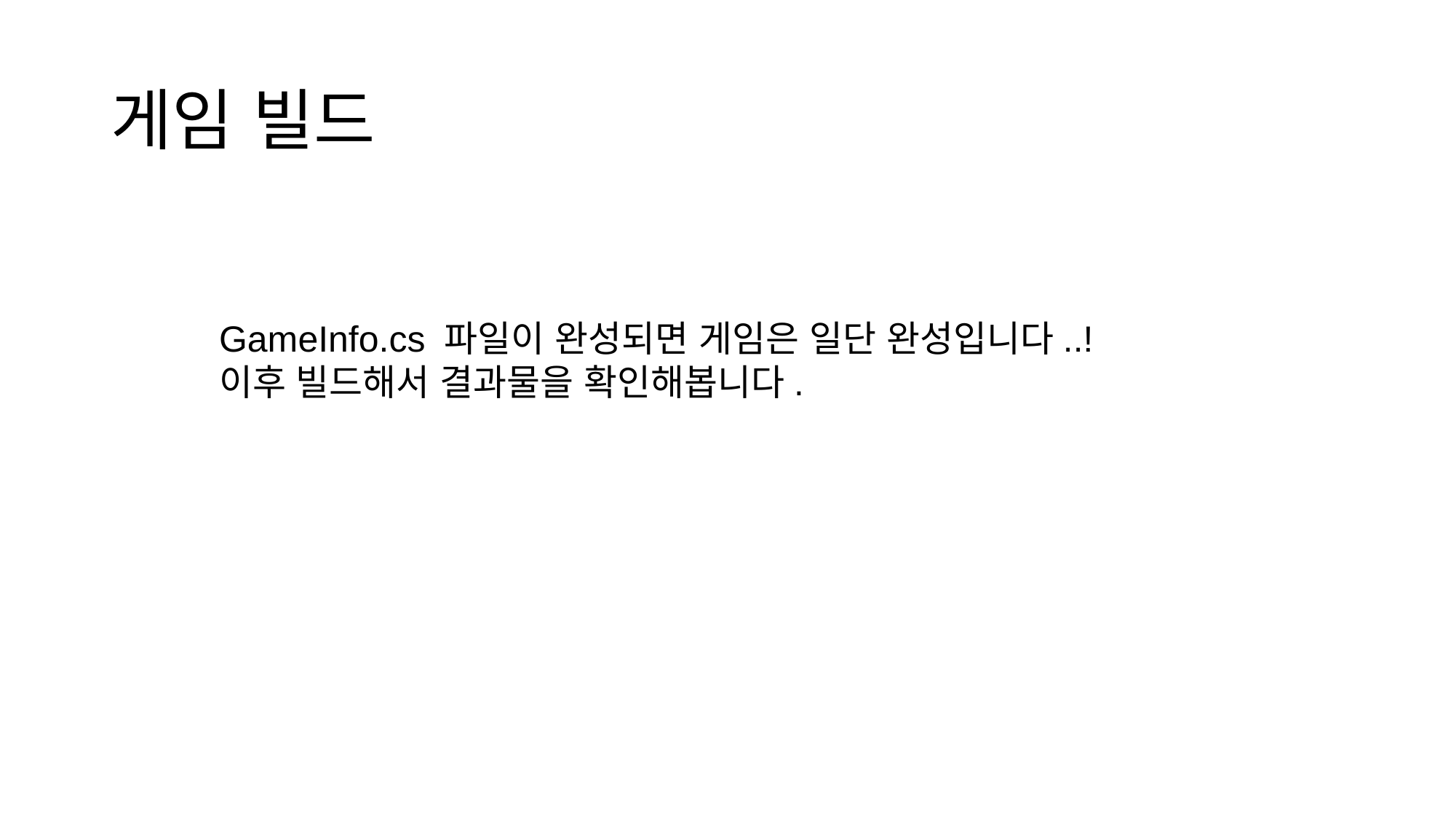

# 게임 빌드
GameInfo.cs 파일이 완성되면 게임은 일단 완성입니다..!
이후 빌드해서 결과물을 확인해봅니다.